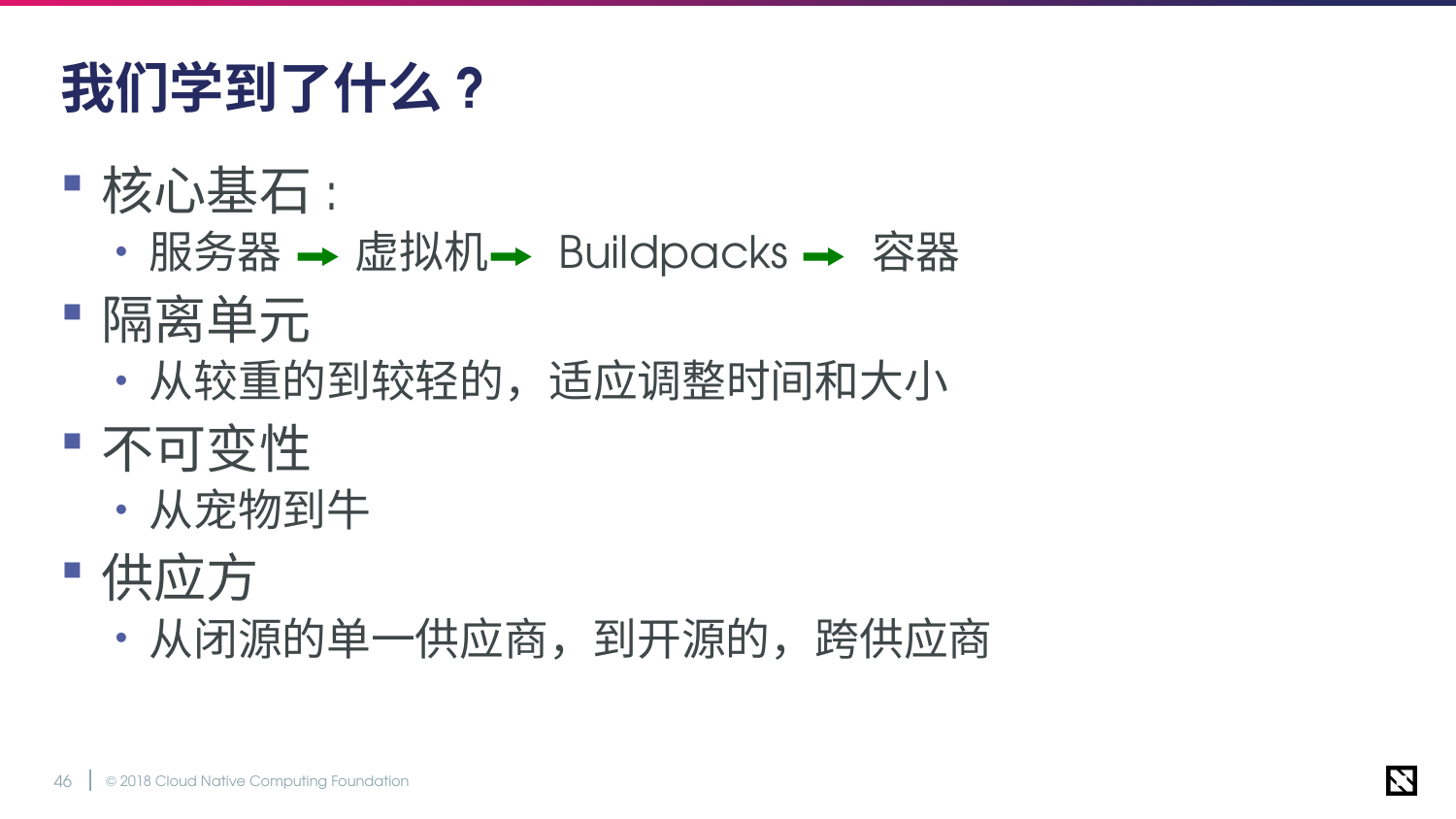

# 我们学到了什么?
核心基石:
服务器 ➡ 虚拟机➡ Buildpacks ➡ 容器
隔离单元
从较重的到较轻的，适应调整时间和大小
不可变性
从宠物到牛
供应方
从闭源的单一供应商，到开源的，跨供应商